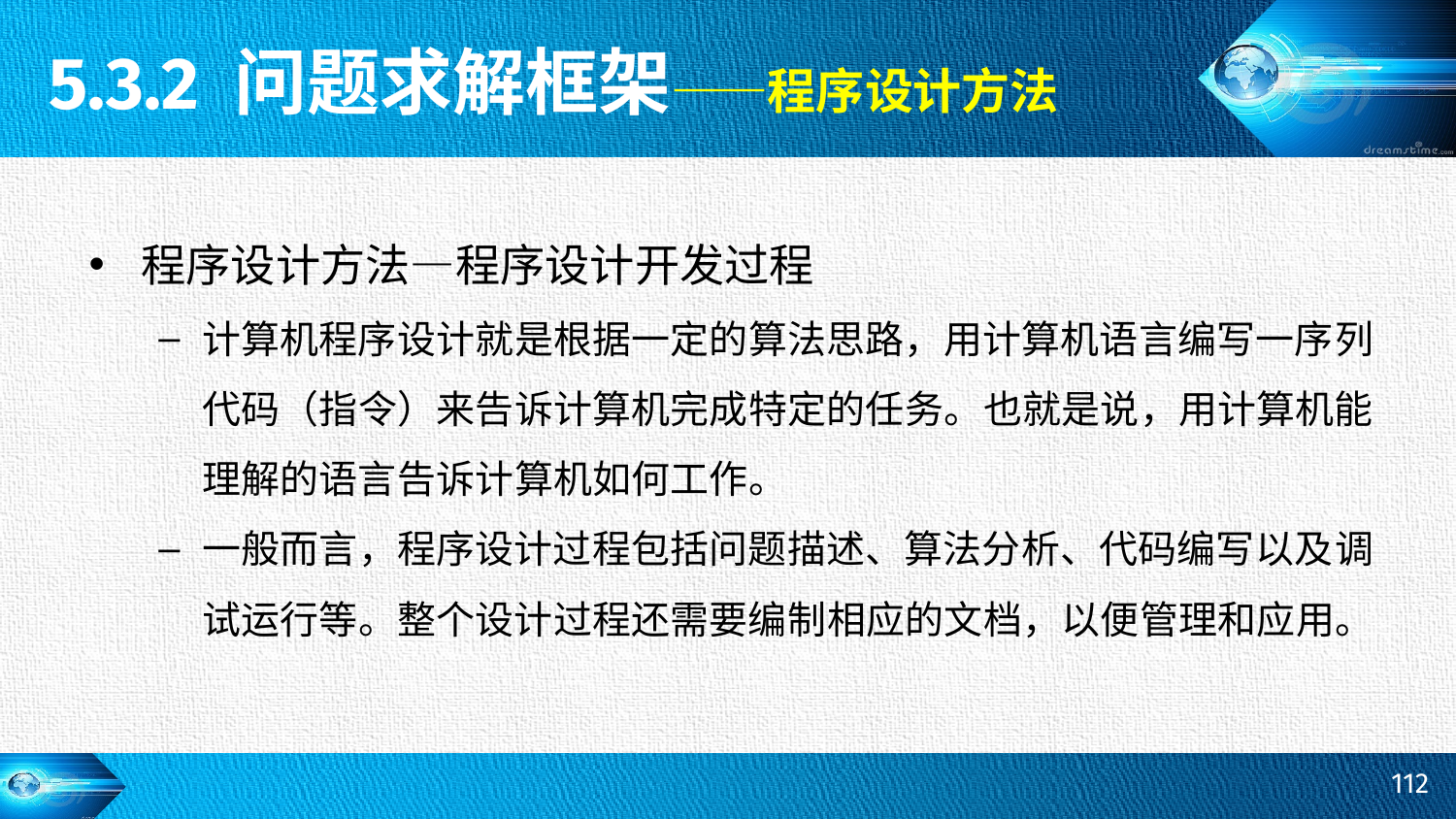

5.3.2 问题求解框架——程序设计方法
程序设计方法—程序设计开发过程
计算机程序设计就是根据一定的算法思路，用计算机语言编写一序列代码（指令）来告诉计算机完成特定的任务。也就是说，用计算机能理解的语言告诉计算机如何工作。
一般而言，程序设计过程包括问题描述、算法分析、代码编写以及调试运行等。整个设计过程还需要编制相应的文档，以便管理和应用。
112